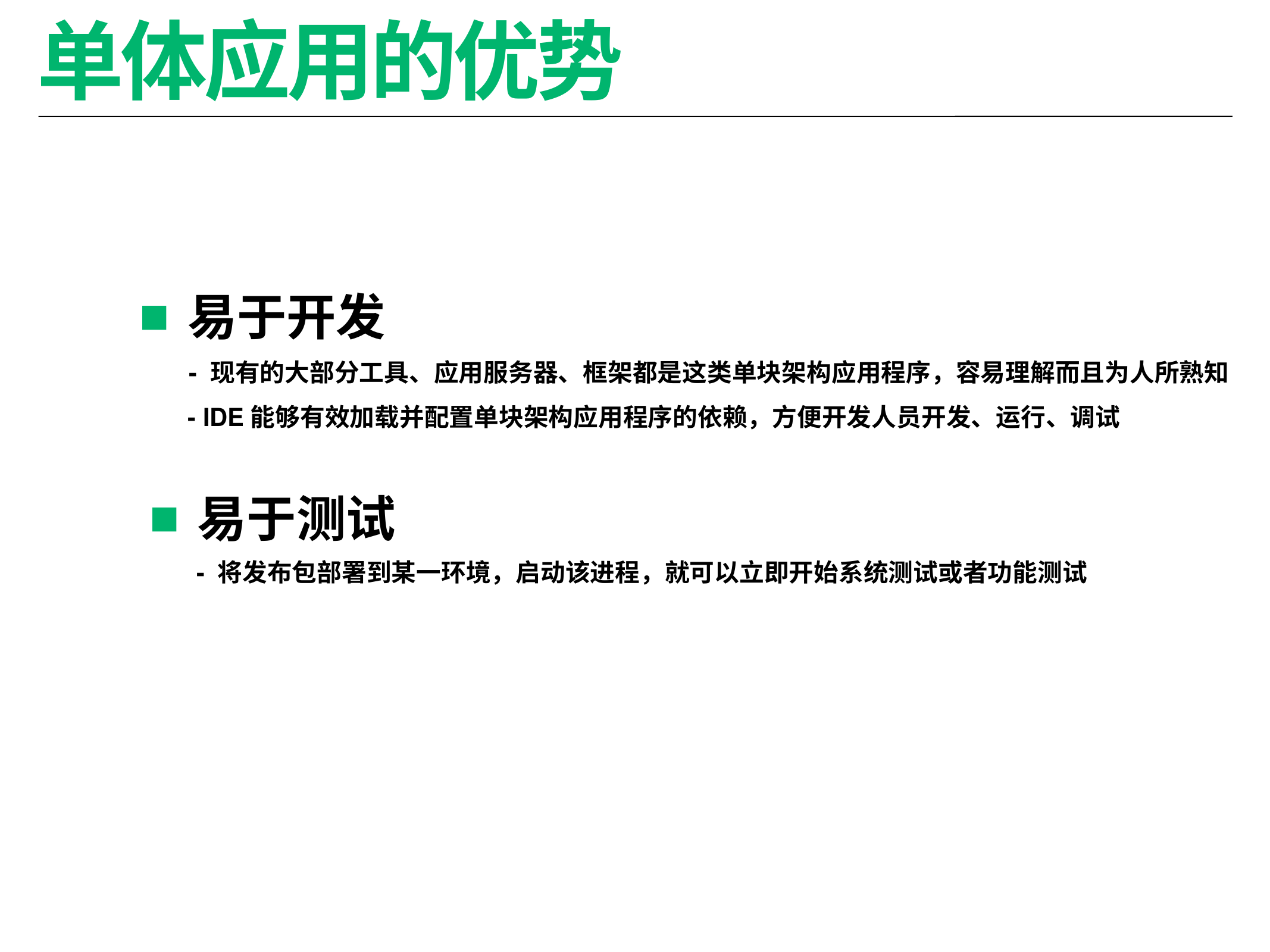

# 单体应用的优势
易于开发
- 现有的大部分工具、应用服务器、框架都是这类单块架构应用程序，容易理解而且为人所熟知
- IDE能够有效加载并配置单块架构应用程序的依赖，方便开发人员开发、运行、调试
易于测试
- 将发布包部署到某一环境，启动该进程，就可以立即开始系统测试或者功能测试
19